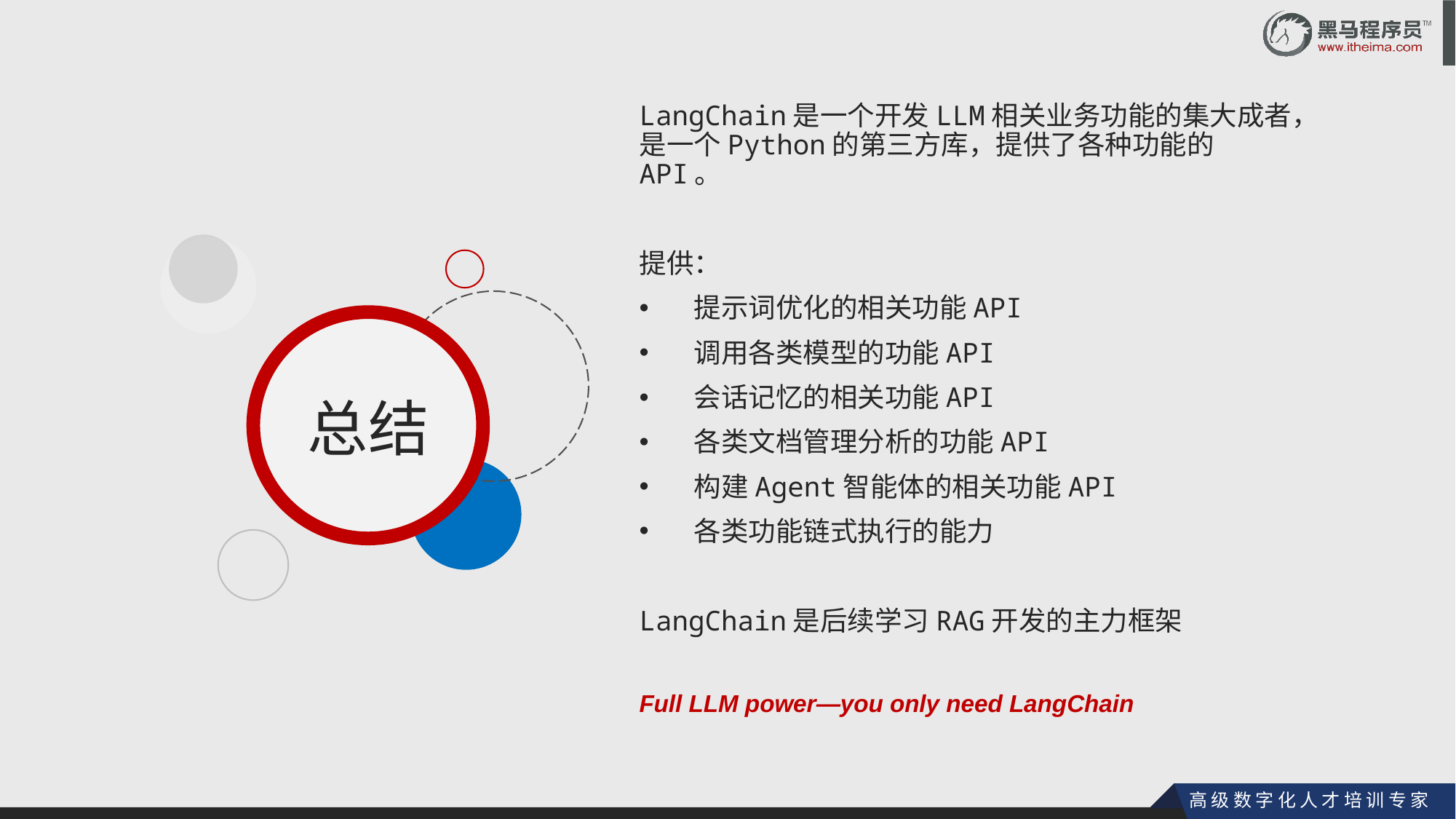

LangChain是一个开发LLM相关业务功能的集大成者，是一个Python的第三方库，提供了各种功能的API。

提供：
提示词优化的相关功能API
调用各类模型的功能API
会话记忆的相关功能API
各类文档管理分析的功能API
构建Agent智能体的相关功能API
各类功能链式执行的能力

LangChain是后续学习RAG开发的主力框架

Full LLM power—you only need LangChain